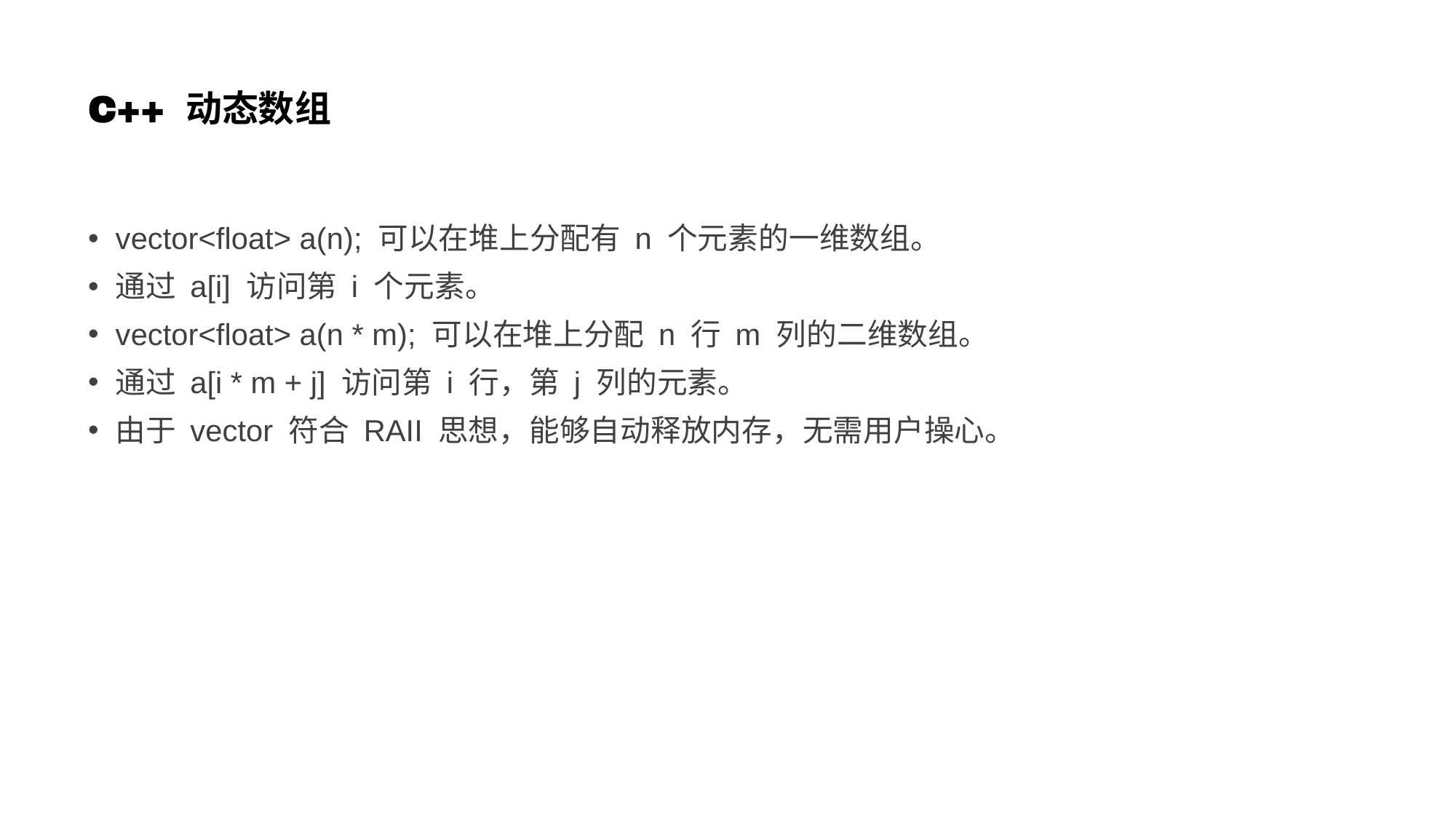

# C++ 动态数组
vector<float> a(n); 可以在堆上分配有 n 个元素的一维数组。
通过 a[i] 访问第 i 个元素。
vector<float> a(n * m); 可以在堆上分配 n 行 m 列的二维数组。
通过 a[i * m + j] 访问第 i 行，第 j 列的元素。
由于 vector 符合 RAII 思想，能够自动释放内存，无需用户操心。